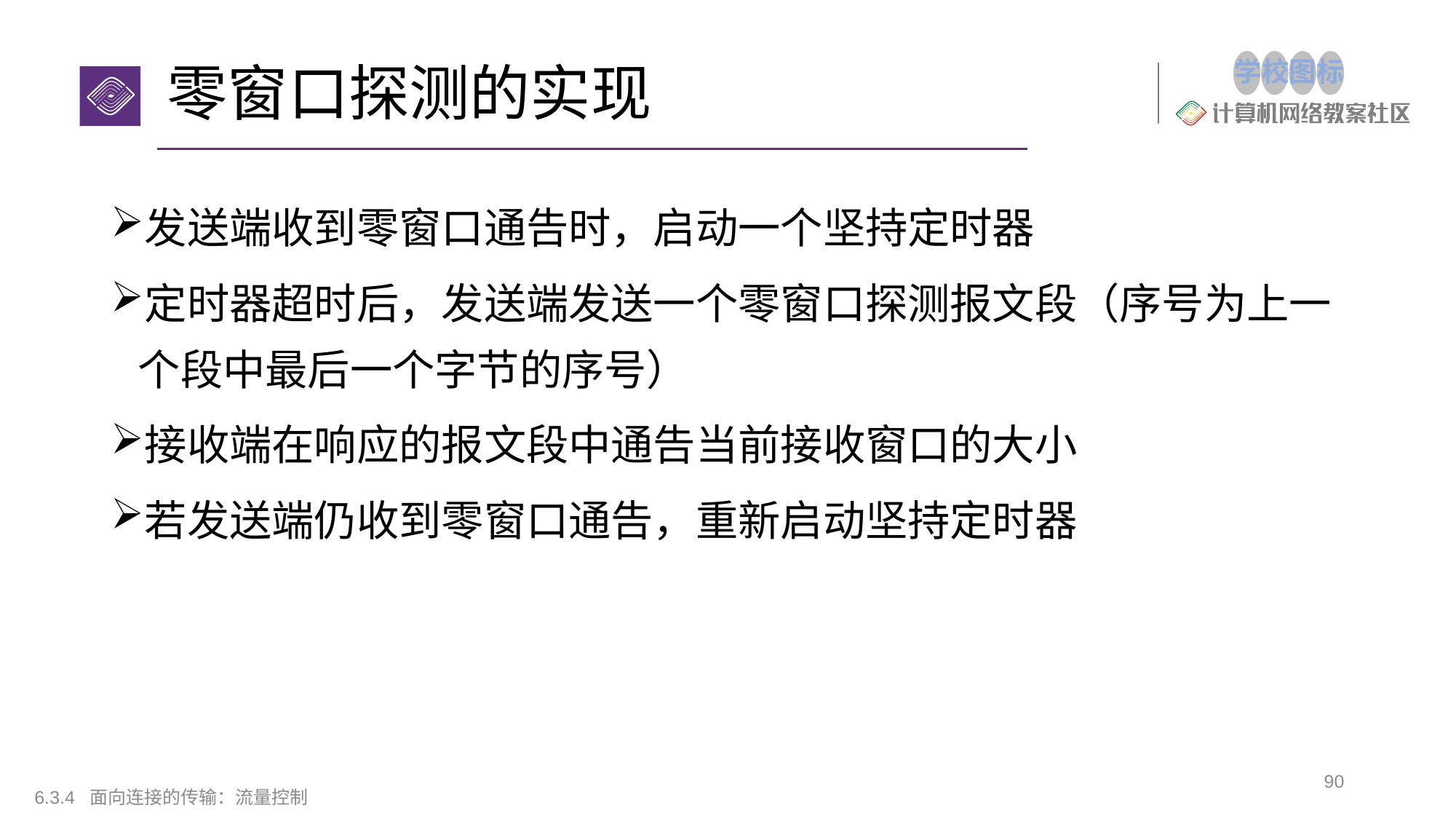

# 零窗口探测的实现
发送端收到零窗口通告时，启动一个坚持定时器
定时器超时后，发送端发送一个零窗口探测报文段（序号为上一个段中最后一个字节的序号）
接收端在响应的报文段中通告当前接收窗口的大小
若发送端仍收到零窗口通告，重新启动坚持定时器

90
6.3.4  面向连接的传输：流量控制